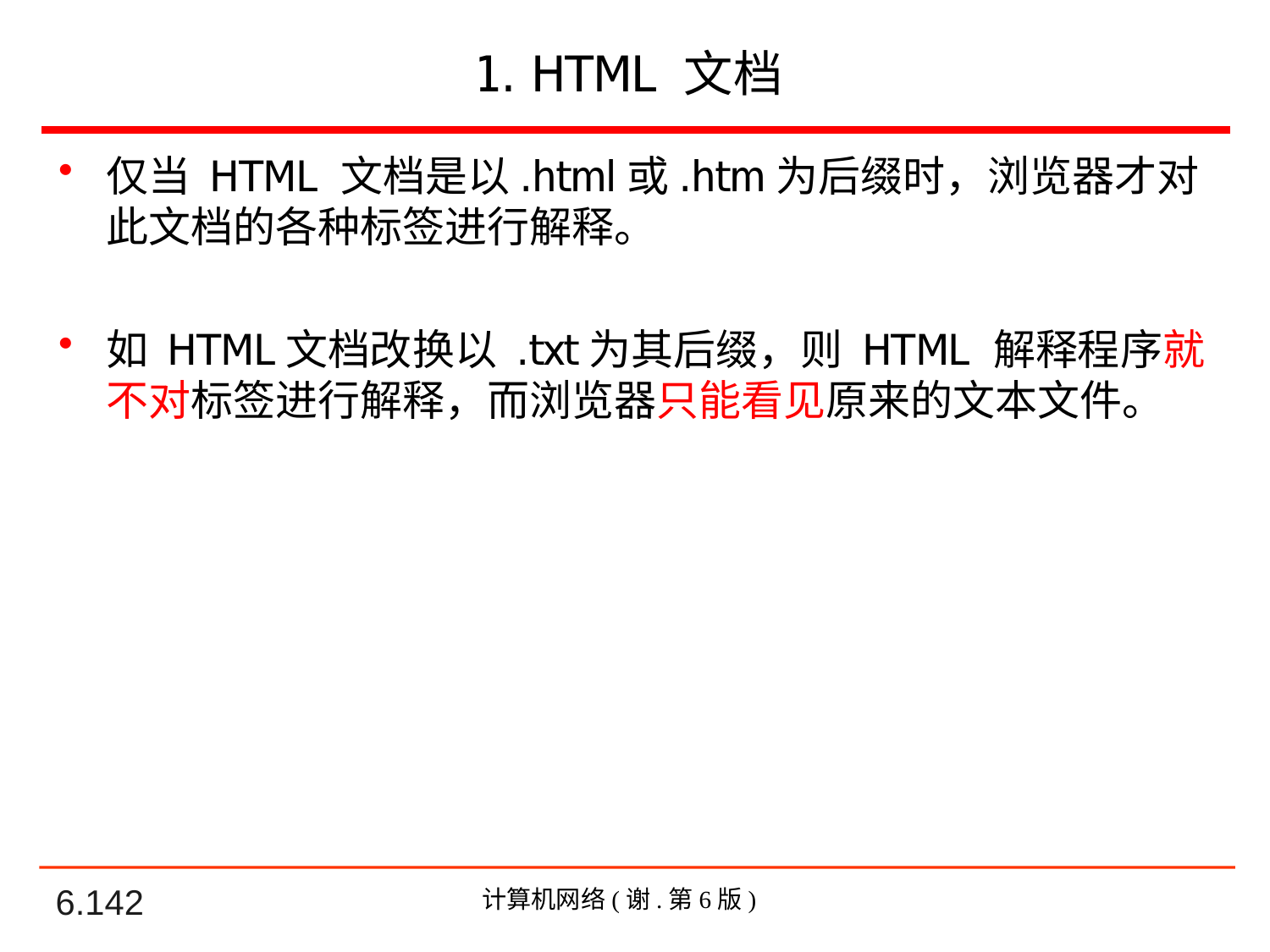

# 1. HTML 文档
仅当 HTML 文档是以.html或.htm为后缀时，浏览器才对此文档的各种标签进行解释。

如 HTML文档改换以 .txt为其后缀，则 HTML 解释程序就不对标签进行解释，而浏览器只能看见原来的文本文件。